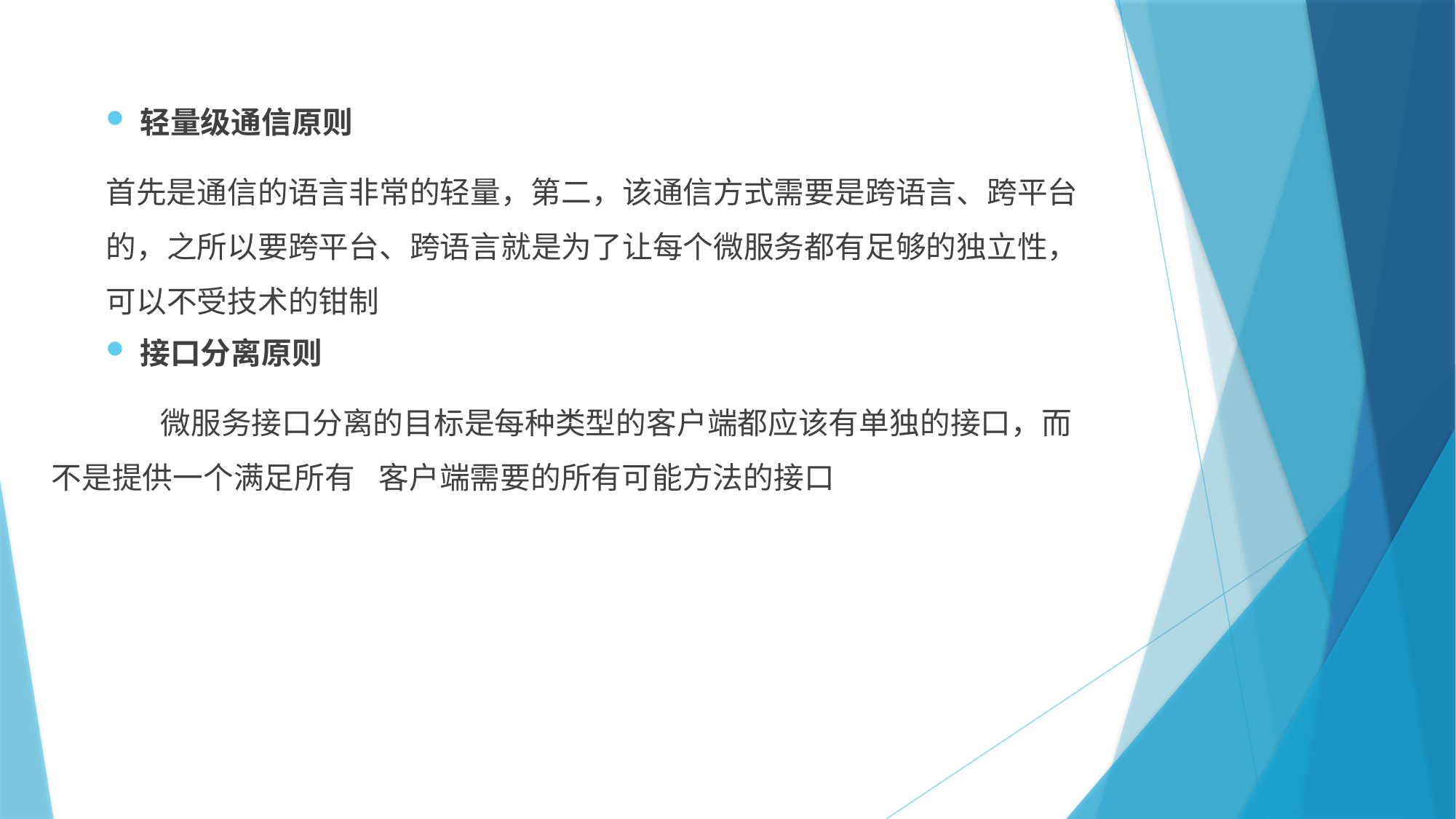

轻量级通信原则
首先是通信的语言非常的轻量，第二，该通信方式需要是跨语言、跨平台的，之所以要跨平台、跨语言就是为了让每个微服务都有足够的独立性，可以不受技术的钳制
接口分离原则
	微服务接口分离的目标是每种类型的客户端都应该有单独的接口，而不是提供一个满足所有	客户端需要的所有可能方法的接口